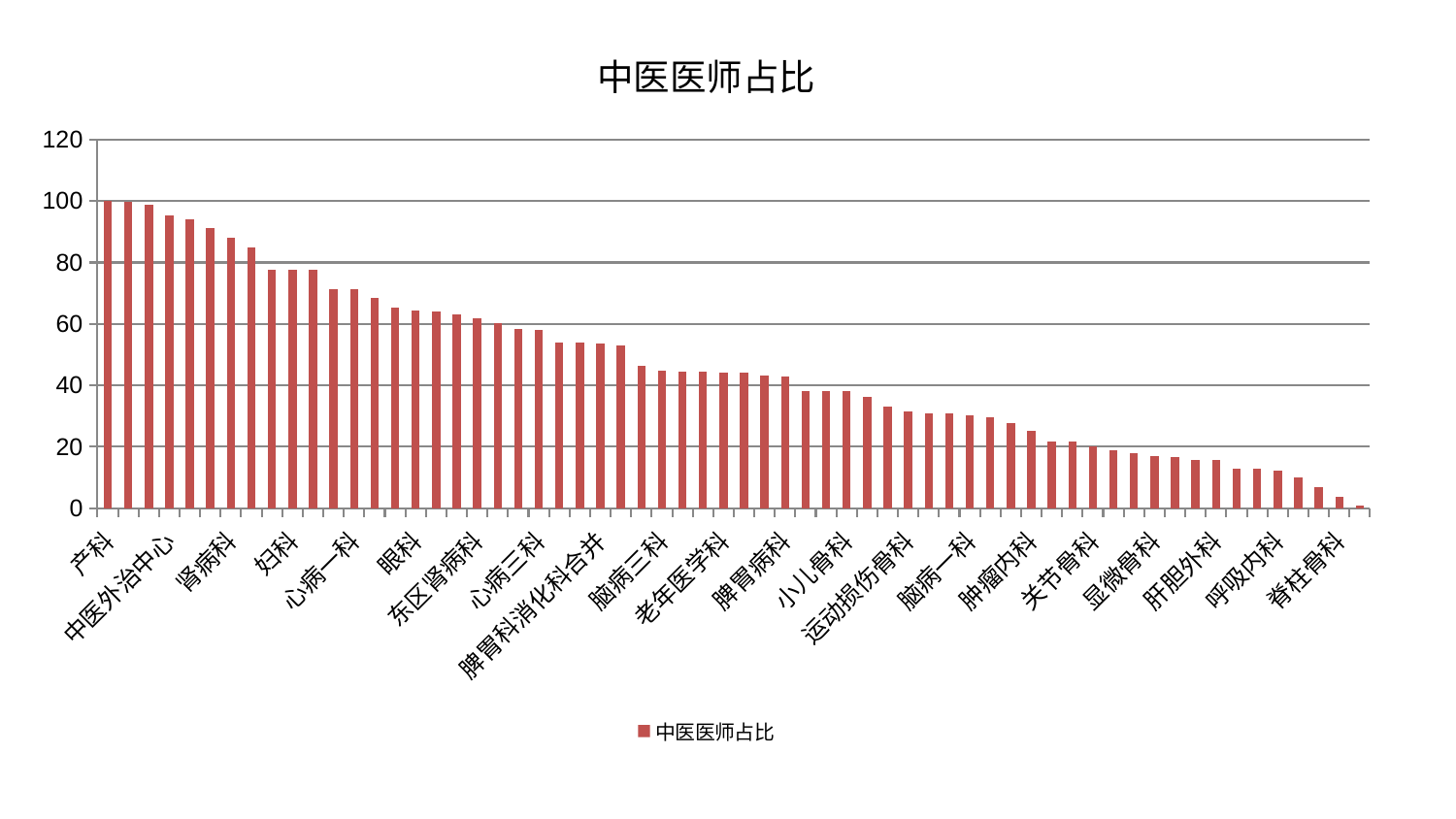

### Chart: 中医医师占比

| Category | 中医医师占比 |
|---|---|
| 产科 | 99.99999999999999 |
| 胸外科 | 99.90599900208998 |
| 医院 | 98.88467247897066 |
| 中医外治中心 | 95.2621657430928 |
| 心血管内科 | 94.01746284462352 |
| 创伤骨科 | 91.12237667287309 |
| 肾病科 | 87.99885160726562 |
| 血液科 | 84.97132733542789 |
| 内分泌科 | 77.61779280566299 |
| 妇科 | 77.59175588466121 |
| 综合内科 | 77.52238649860222 |
| 东区重症医学科 | 71.30257053333905 |
| 心病一科 | 71.18317137145144 |
| 泌尿外科 | 68.42740809097857 |
| 中医经典科 | 65.20192933629095 |
| 眼科 | 64.3617115309401 |
| 西区重症医学科 | 64.01423388704433 |
| 妇科妇二科合并 | 62.995775231037996 |
| 东区肾病科 | 61.790018355455786 |
| 骨科 | 60.3678160730793 |
| 小儿推拿科 | 58.25550873455777 |
| 心病三科 | 57.95632662603032 |
| 神经外科 | 53.90091527398447 |
| 微创骨科 | 53.86887865605449 |
| 脾胃科消化科合并 | 53.62163810430596 |
| 心病二科 | 53.04077894402257 |
| 肛肠科 | 46.34102348810988 |
| 脑病三科 | 44.759554889921176 |
| 针灸科 | 44.62139315072729 |
| 重症医学科 | 44.54082213756761 |
| 老年医学科 | 44.154516118840114 |
| 耳鼻喉科 | 44.05971758574953 |
| 美容皮肤科 | 43.19735330011531 |
| 脾胃病科 | 42.84136410131741 |
| 乳腺甲状腺外科 | 38.25432154632287 |
| 心病四科 | 38.24208513377638 |
| 小儿骨科 | 38.09441567524017 |
| 脑病二科 | 36.21240460811369 |
| 康复科 | 32.99872963713708 |
| 运动损伤骨科 | 31.59753055431711 |
| 消化内科 | 31.032135067964532 |
| 治未病中心 | 30.954935181373262 |
| 脑病一科 | 30.263840691602987 |
| 口腔科 | 29.52993875163244 |
| 推拿科 | 27.764328583109286 |
| 肿瘤内科 | 25.237115925989187 |
| 普通外科 | 21.777491742658572 |
| 肝病科 | 21.725229255281754 |
| 关节骨科 | 20.07152144543147 |
| 妇二科 | 18.880029127464557 |
| 皮肤科 | 17.78105771354391 |
| 显微骨科 | 16.914114054173737 |
| 神经内科 | 16.80993837132122 |
| 儿科 | 15.870809708962057 |
| 肝胆外科 | 15.747659910657326 |
| 肾脏内科 | 12.883953311169817 |
| 风湿病科 | 12.76659601588288 |
| 呼吸内科 | 12.357647405882279 |
| 男科 | 10.113661528442345 |
| 身心医学科 | 6.843095004869856 |
| 脊柱骨科 | 3.770426930208669 |
| 周围血管科 | 1.042870728002382 |
241